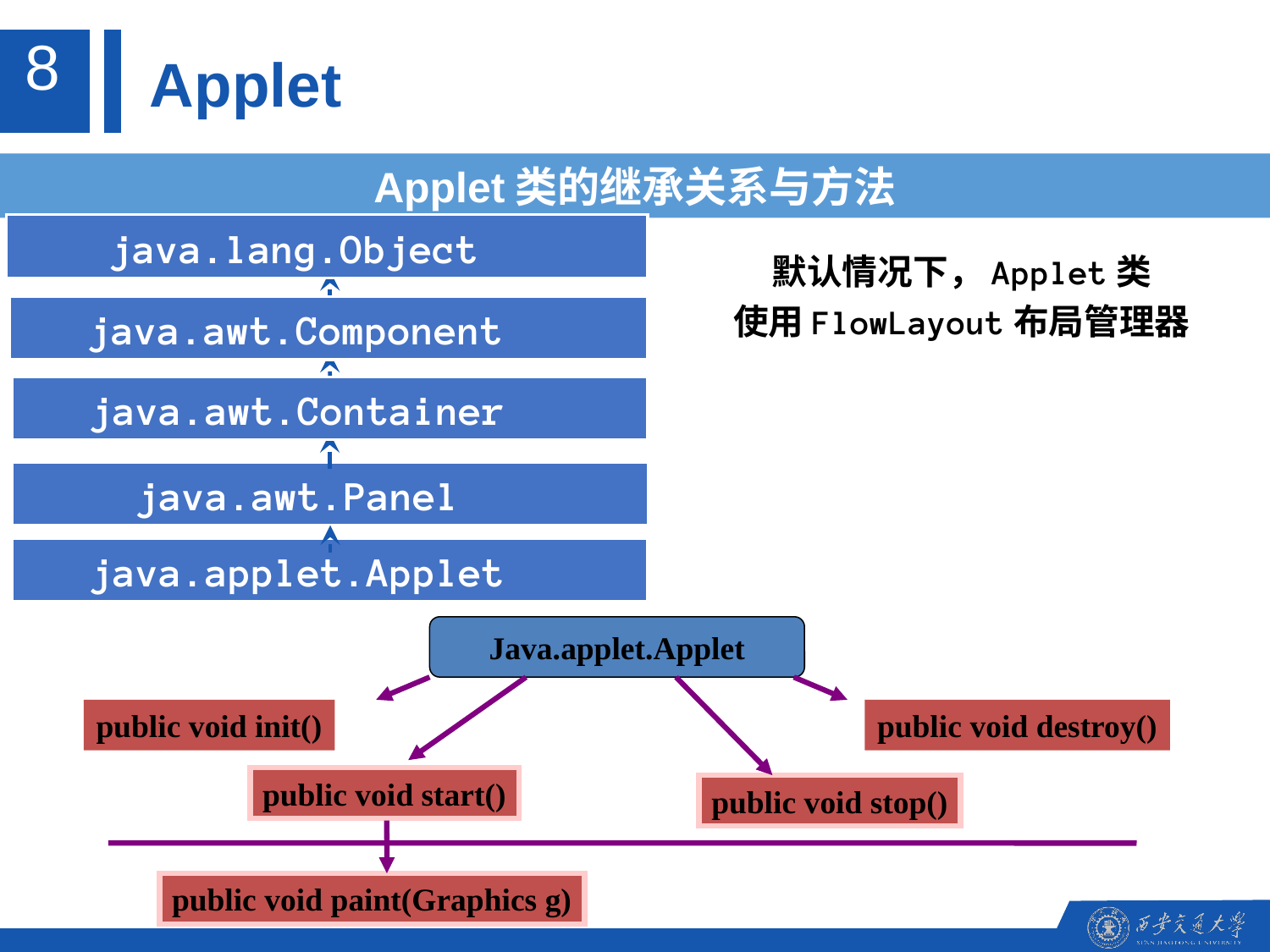

8
Applet
Applet类的继承关系与方法
java.lang.Object
java.awt.Component
java.awt.Container
java.awt.Panel
java.applet.Applet
默认情况下，Applet类
使用FlowLayout布局管理器
Java.applet.Applet

public void init()
public void destroy()
public void start()
public void stop()

public void paint(Graphics g)